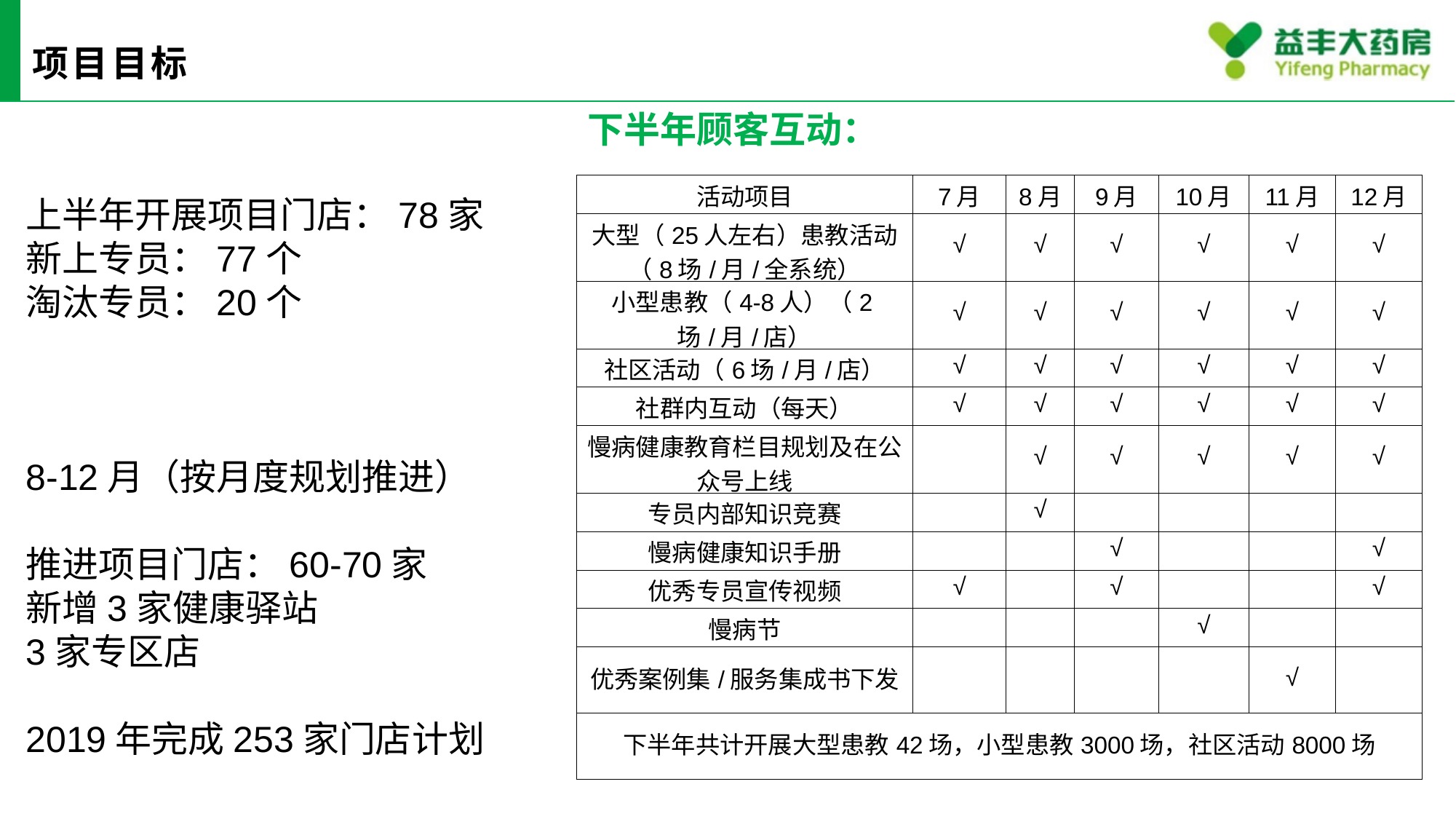

# 项目目标
下半年顾客互动：
| 活动项目 | 7月 | 8月 | 9月 | 10月 | 11月 | 12月 |
| --- | --- | --- | --- | --- | --- | --- |
| 大型（25人左右）患教活动（8场/月/全系统） | √ | √ | √ | √ | √ | √ |
| 小型患教（4-8人）（2场/月/店） | √ | √ | √ | √ | √ | √ |
| 社区活动（6场/月/店） | √ | √ | √ | √ | √ | √ |
| 社群内互动（每天） | √ | √ | √ | √ | √ | √ |
| 慢病健康教育栏目规划及在公众号上线 |  | √ | √ | √ | √ | √ |
| 专员内部知识竞赛 |  | √ |  |  |  |  |
| 慢病健康知识手册 |  |  | √ |  |  | √ |
| 优秀专员宣传视频 | √ |  | √ |  |  | √ |
| 慢病节 |  |  |  | √ |  |  |
| 优秀案例集/服务集成书下发 |  |  |  |  | √ |  |
| 下半年共计开展大型患教42场，小型患教3000场，社区活动8000场 |  |  |  |  |  |  |
上半年开展项目门店：78家
新上专员：77个
淘汰专员：20个

8-12月（按月度规划推进）

推进项目门店：60-70家
新增3家健康驿站
3家专区店

2019年完成253家门店计划